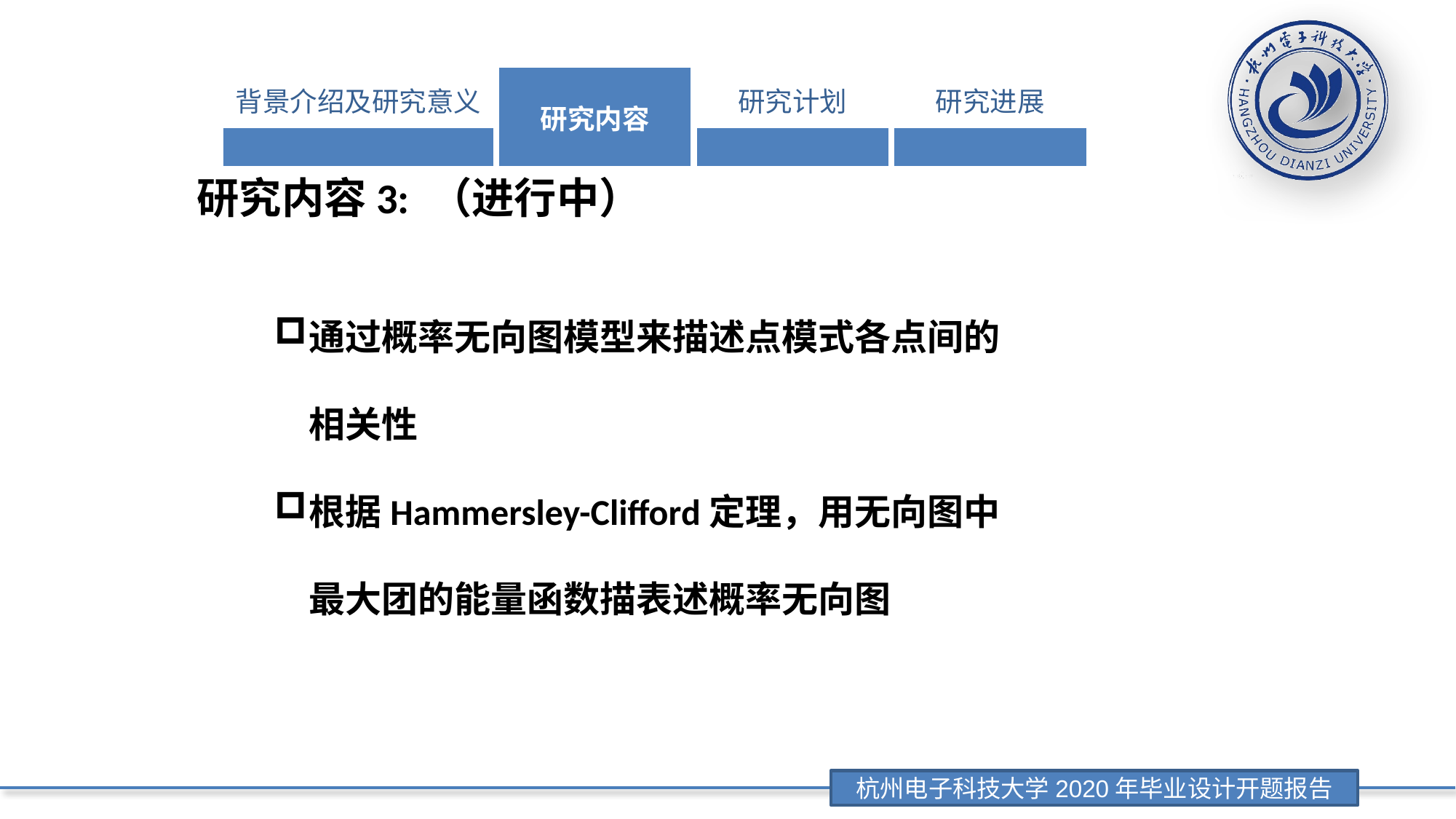

| 背景介绍及研究意义 | 研究内容 | 研究计划 | 研究进展 |
| --- | --- | --- | --- |
|  |  |  |  |
研究内容3: （进行中）

通过概率无向图模型来描述点模式各点间的相关性
根据Hammersley-Clifford定理，用无向图中最大团的能量函数描表述概率无向图